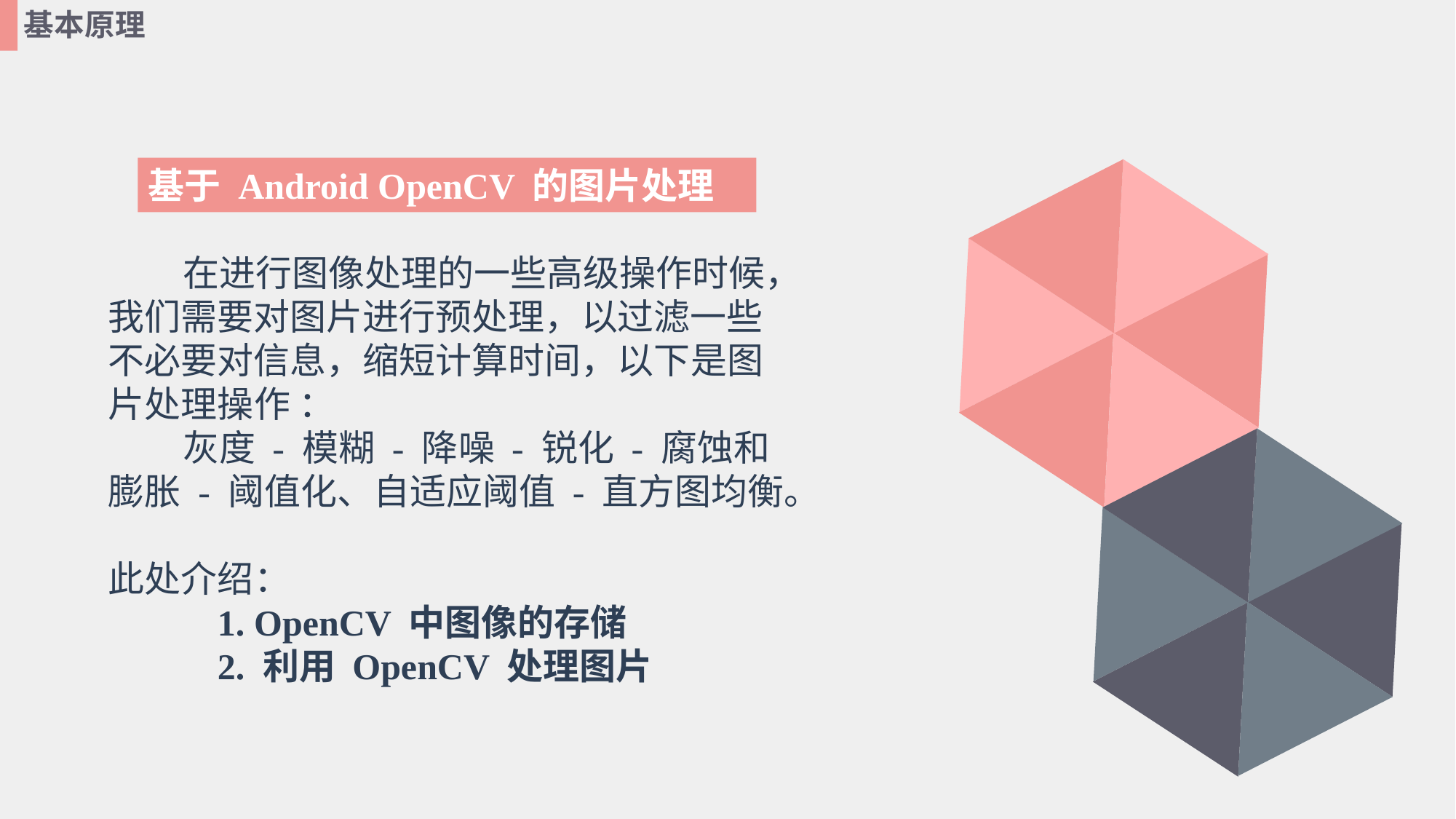

基本原理
基于 Android OpenCV 的图片处理
        在进行图像处理的一些高级操作时候，我们需要对图片进行预处理，以过滤一些不必要对信息，缩短计算时间，以下是图片处理操作 ：
        灰度 - 模糊 - 降噪 - 锐化 - 腐蚀和膨胀 - 阈值化、自适应阈值 - 直方图均衡。

此处介绍：
	1. OpenCV 中图像的存储
	2. 利用 OpenCV 处理图片